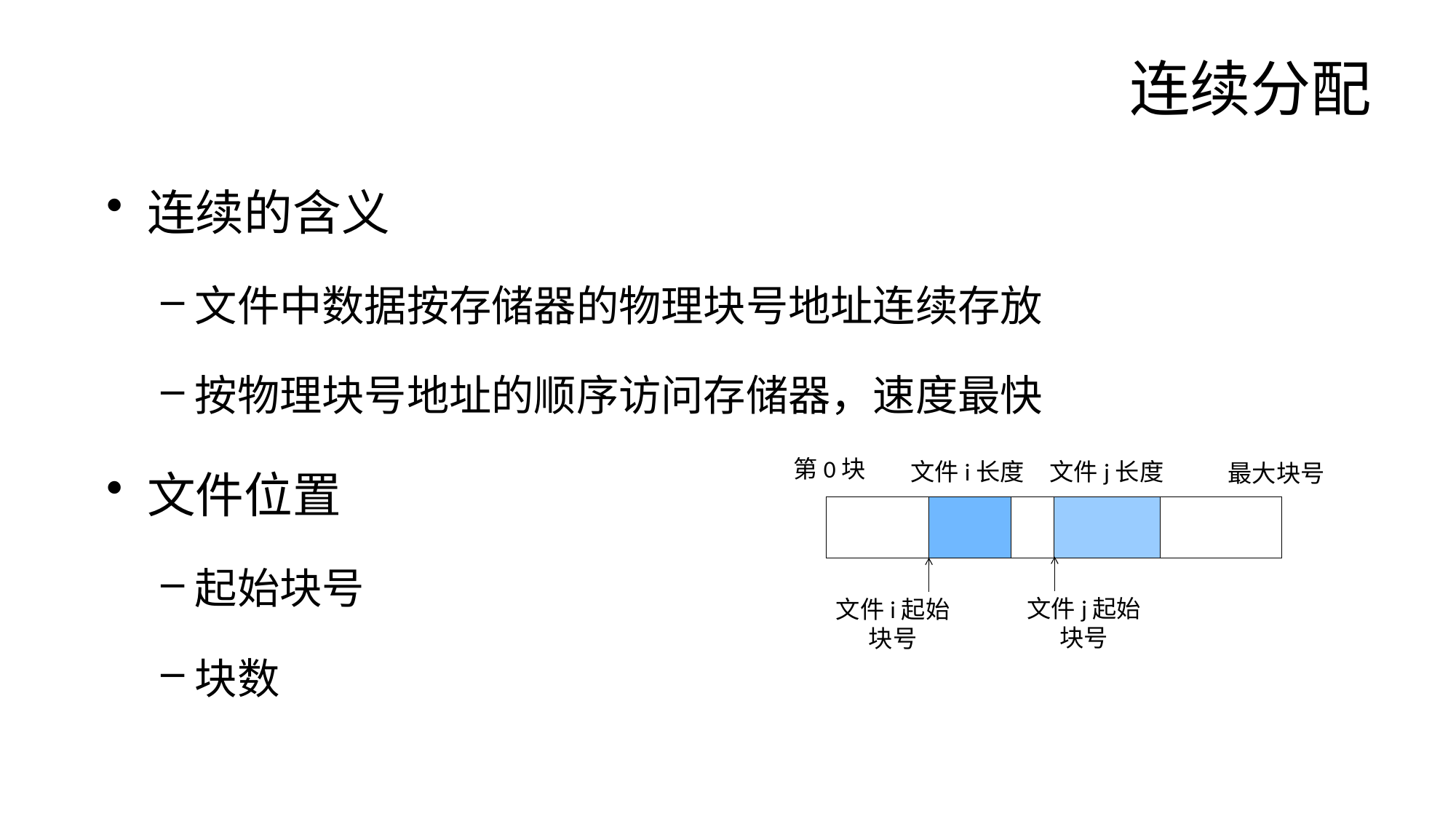

# 连续分配
连续的含义
文件中数据按存储器的物理块号地址连续存放
按物理块号地址的顺序访问存储器，速度最快
文件位置
起始块号
块数
第0块
文件j长度
文件i长度
最大块号

文件j起始块号
文件i起始块号